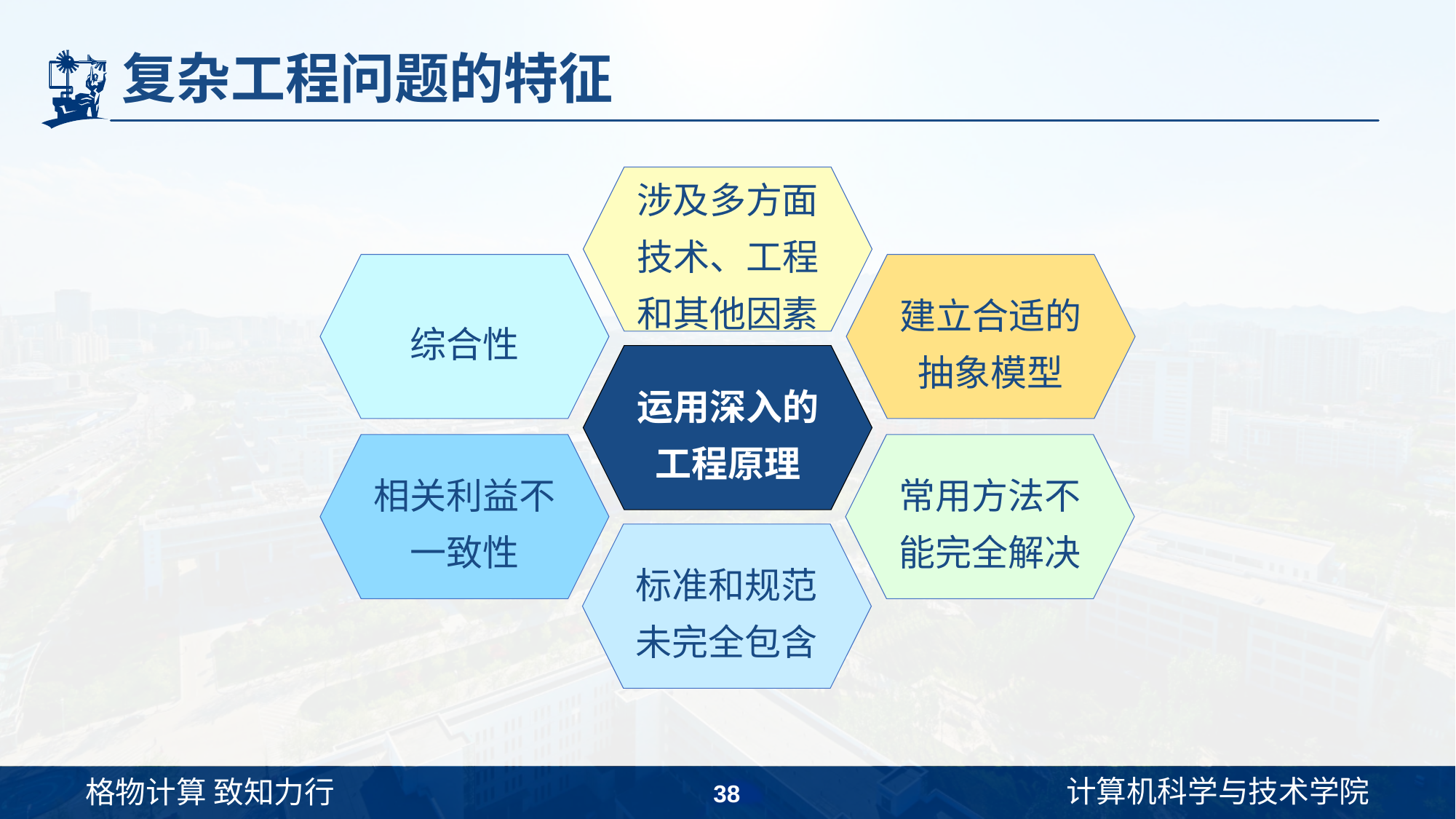

# 复杂工程问题的特征
涉及多方面技术、工程和其他因素
综合性
建立合适的抽象模型
运用深入的
工程原理
相关利益不一致性
常用方法不能完全解决
标准和规范未完全包含
38